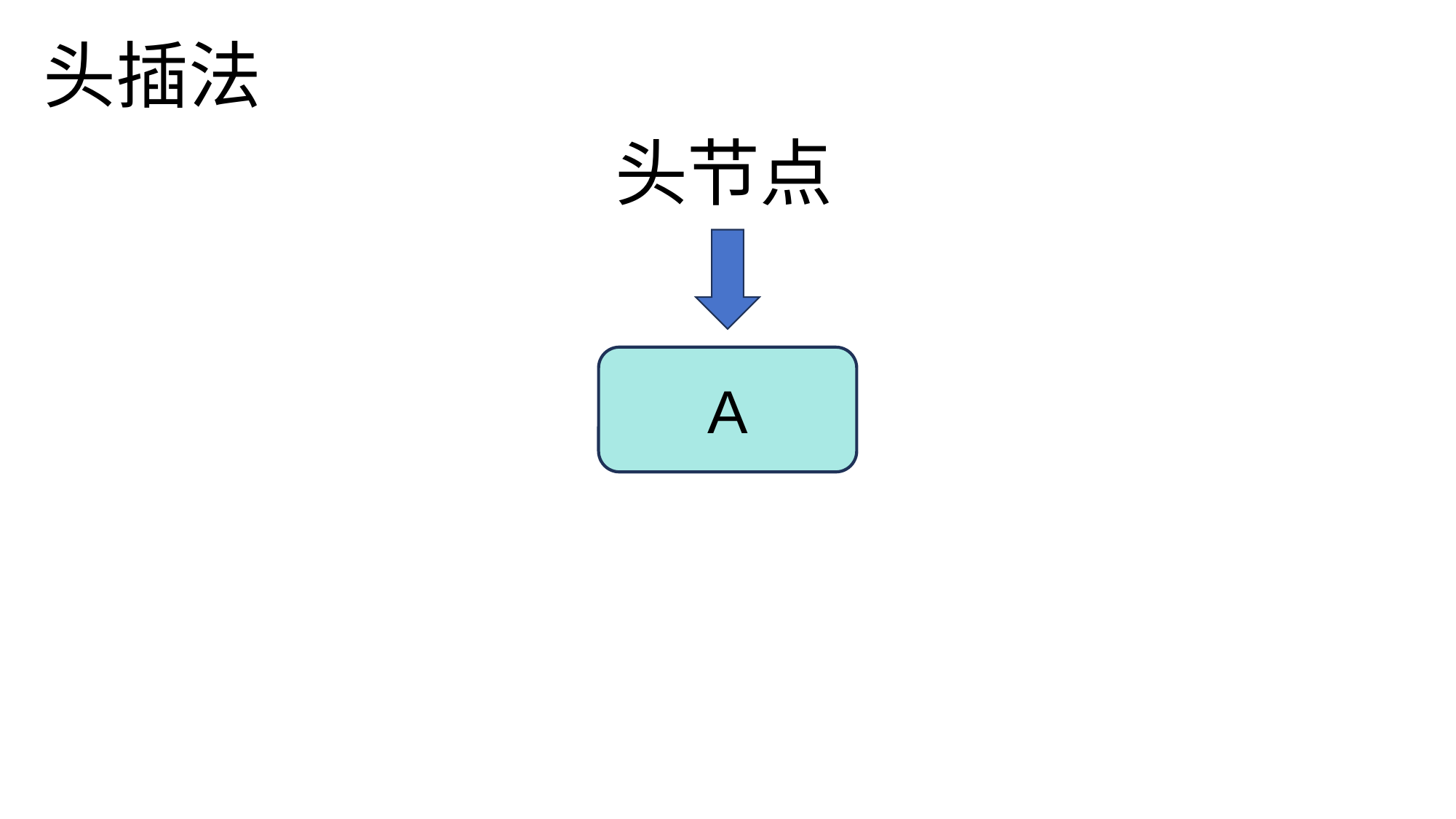

接下来讲一个小的知识点
链表的头插法和尾插法
头插法和尾插法是在新增节点的时候使用
注意！这不是插入，是新增
头插法
头节点

B
A